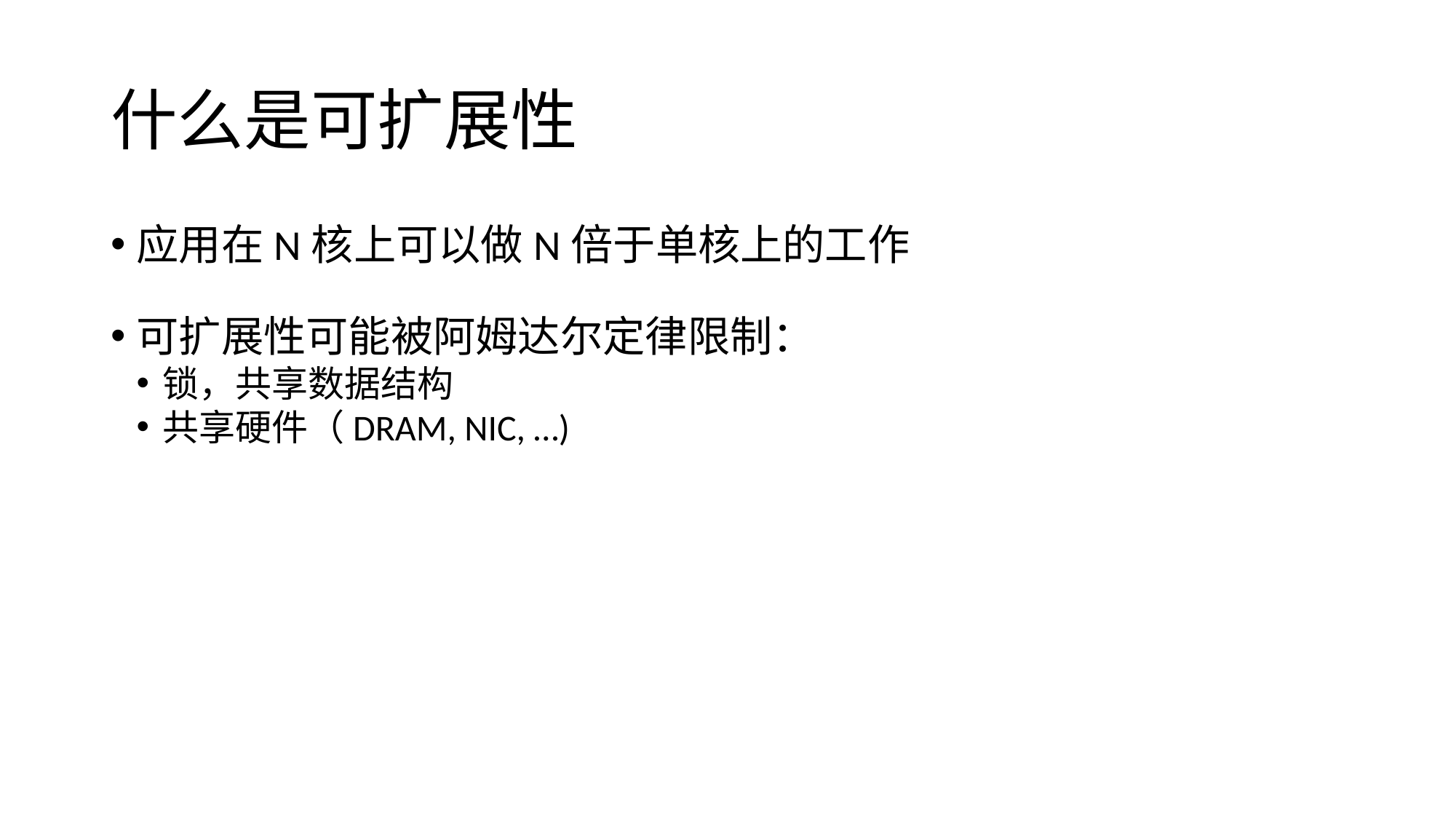

什么是可扩展性
应用在N核上可以做N倍于单核上的工作

可扩展性可能被阿姆达尔定律限制：
锁，共享数据结构
共享硬件（DRAM, NIC, …)